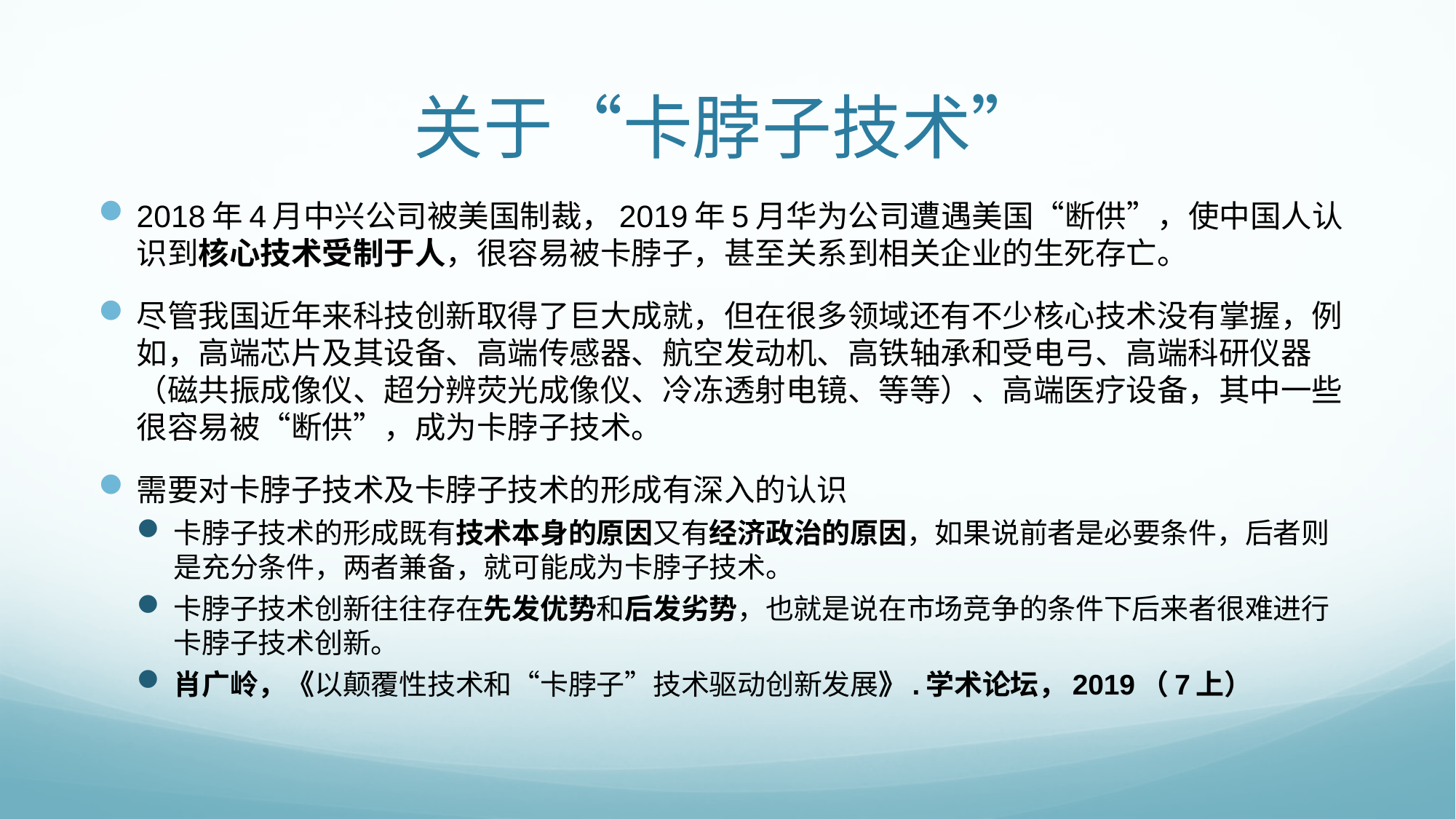

# 关于“卡脖子技术”
2018年4月中兴公司被美国制裁，2019年5月华为公司遭遇美国“断供”，使中国人认识到核心技术受制于人，很容易被卡脖子，甚至关系到相关企业的生死存亡。
尽管我国近年来科技创新取得了巨大成就，但在很多领域还有不少核心技术没有掌握，例如，高端芯片及其设备、高端传感器、航空发动机、高铁轴承和受电弓、高端科研仪器（磁共振成像仪、超分辨荧光成像仪、冷冻透射电镜、等等）、高端医疗设备，其中一些很容易被“断供”，成为卡脖子技术。
需要对卡脖子技术及卡脖子技术的形成有深入的认识
卡脖子技术的形成既有技术本身的原因又有经济政治的原因，如果说前者是必要条件，后者则是充分条件，两者兼备，就可能成为卡脖子技术。
卡脖子技术创新往往存在先发优势和后发劣势，也就是说在市场竞争的条件下后来者很难进行卡脖子技术创新。
肖广岭，《以颠覆性技术和“卡脖子”技术驱动创新发展》.学术论坛，2019（7上）